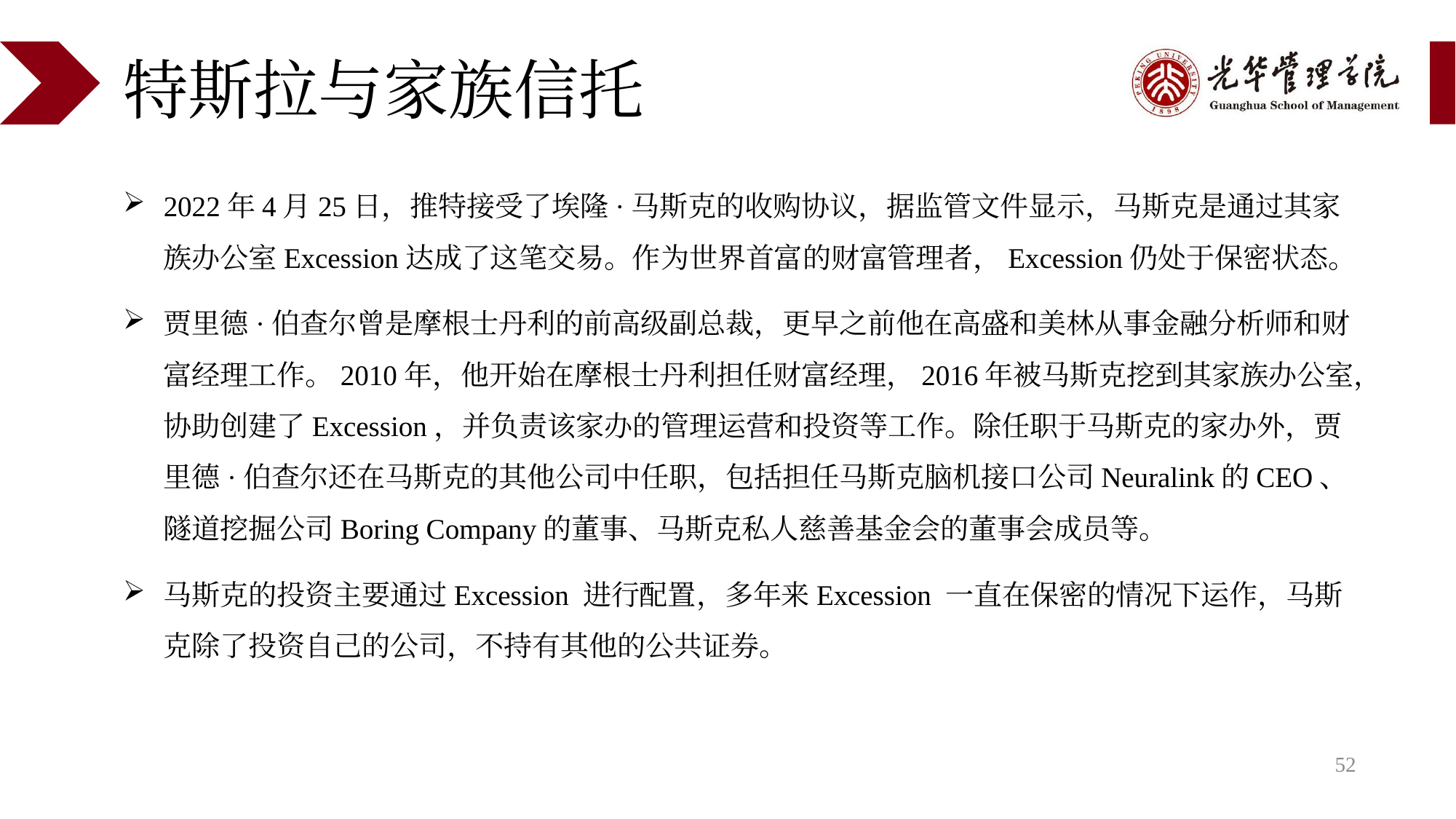

# 特斯拉与家族信托
2022年4月25日，推特接受了埃隆·马斯克的收购协议，据监管文件显示，马斯克是通过其家族办公室Excession达成了这笔交易。作为世界首富的财富管理者，Excession仍处于保密状态。
贾里德·伯查尔曾是摩根士丹利的前高级副总裁，更早之前他在高盛和美林从事金融分析师和财富经理工作。2010年，他开始在摩根士丹利担任财富经理，2016年被马斯克挖到其家族办公室，协助创建了Excession，并负责该家办的管理运营和投资等工作。除任职于马斯克的家办外，贾里德·伯查尔还在马斯克的其他公司中任职，包括担任马斯克脑机接口公司Neuralink的CEO、隧道挖掘公司Boring Company的董事、马斯克私人慈善基金会的董事会成员等。
马斯克的投资主要通过Excession 进行配置，多年来Excession 一直在保密的情况下运作，马斯克除了投资自己的公司，不持有其他的公共证券。
52